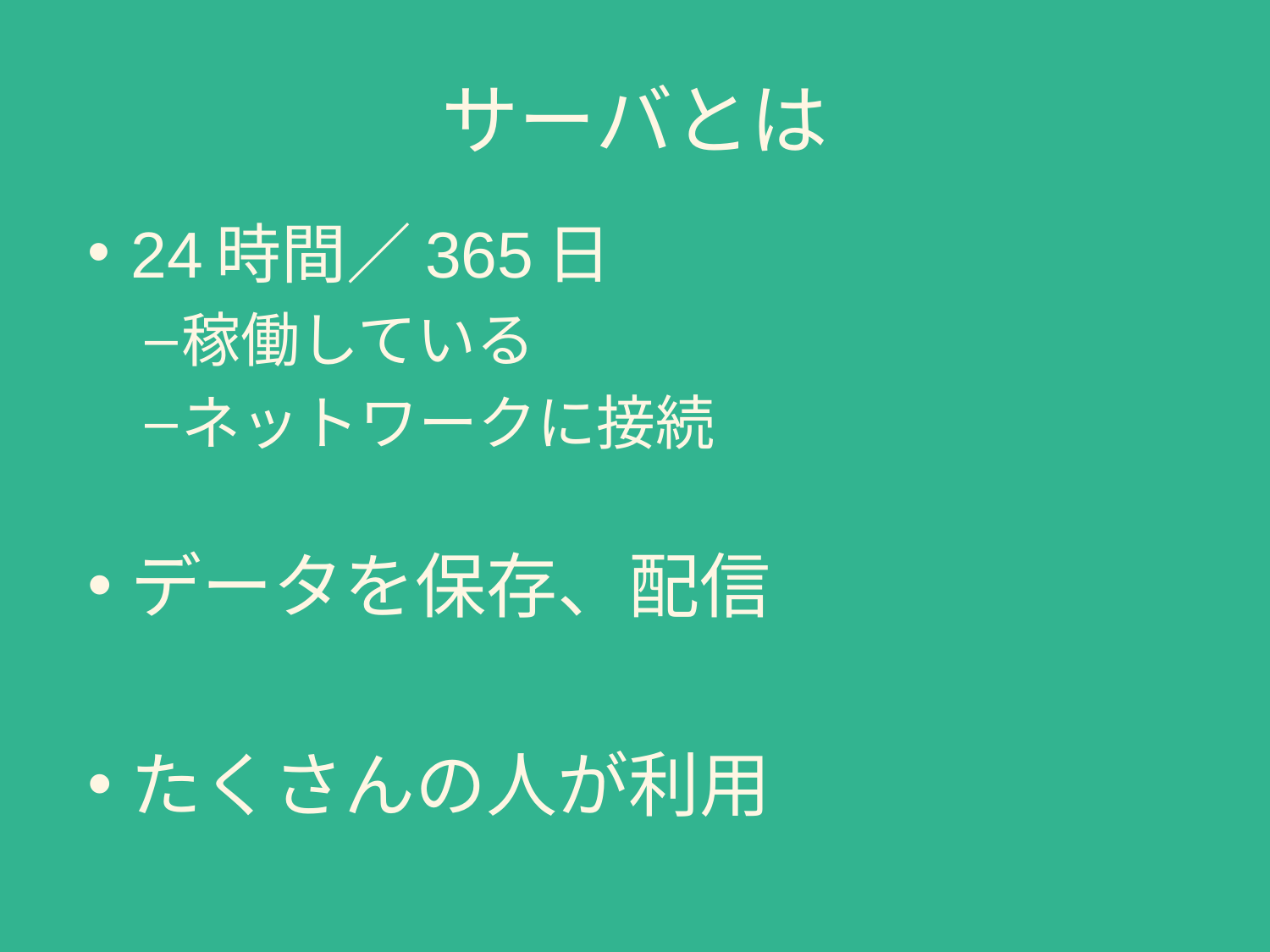

# サーバとは
24時間／365日
稼働している
ネットワークに接続
データを保存、配信

たくさんの人が利用